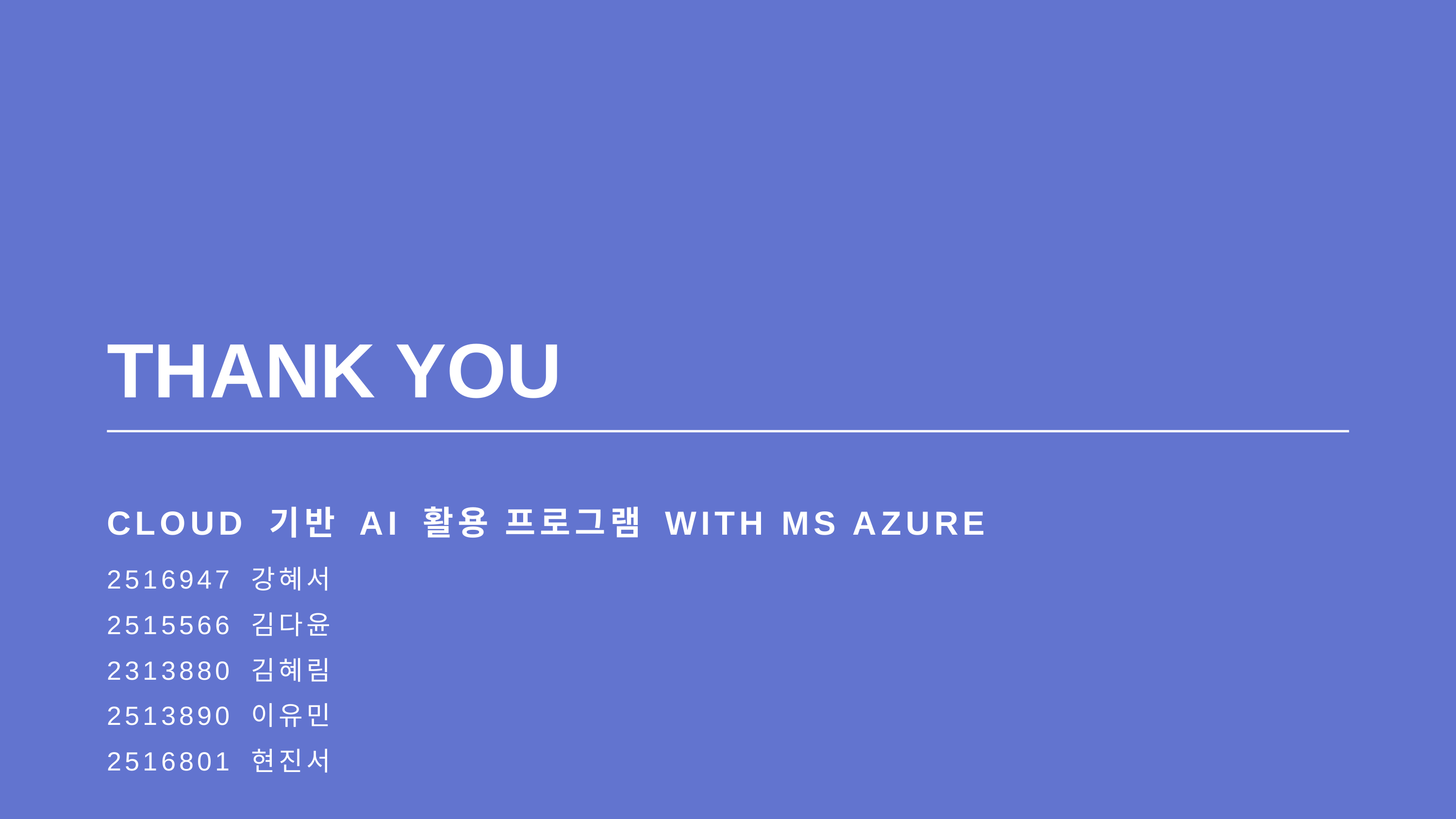

THANK YOU

CLOUD 기반 AI 활용 프로그램 WITH MS AZURE
2516947 강혜서
2515566 김다윤
2313880 김혜림
2513890 이유민
2516801 현진서